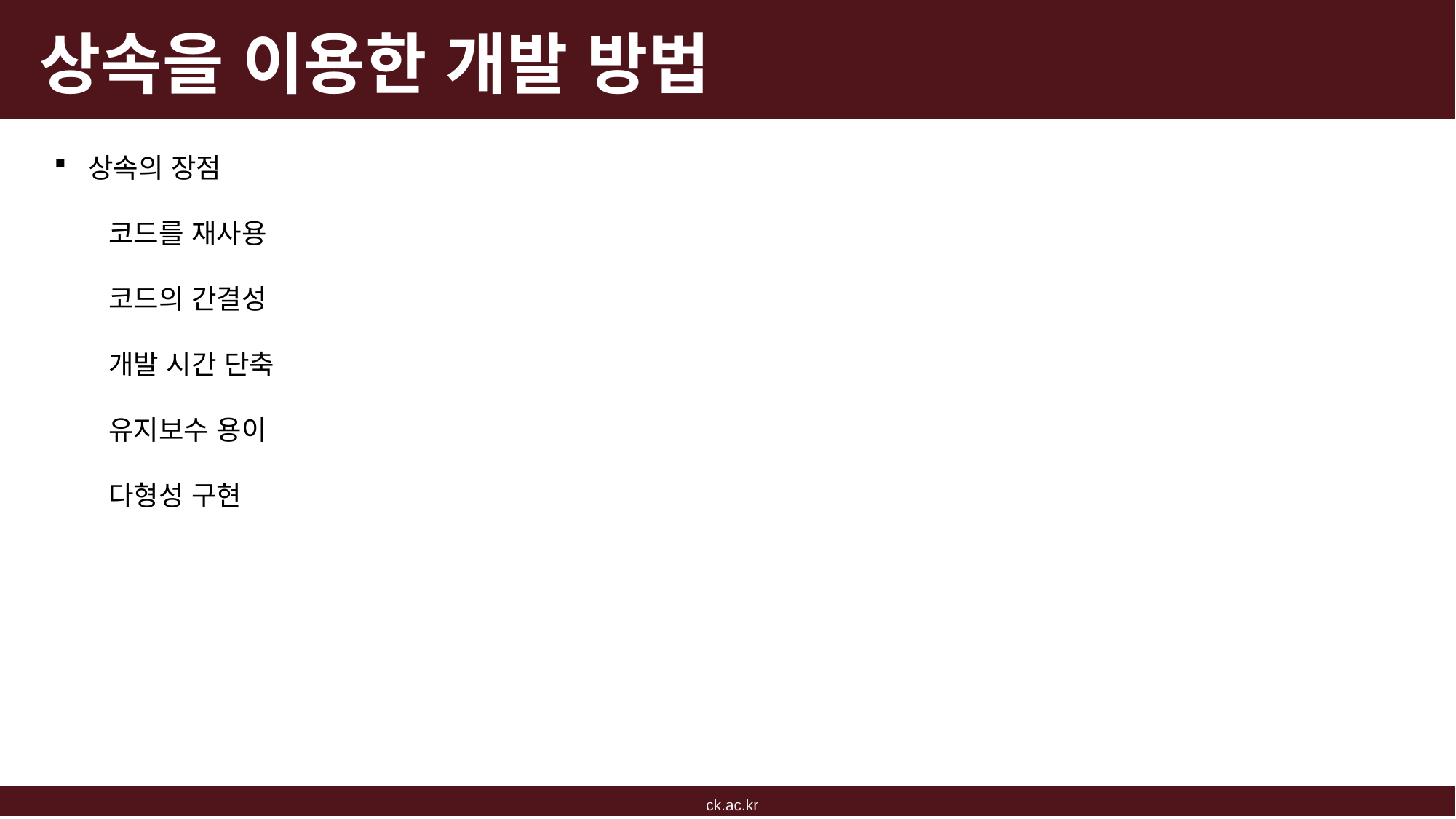

# 상속을 이용한 개발 방법
상속의 장점

코드를 재사용

코드의 간결성

개발 시간 단축

유지보수 용이

다형성 구현

ck.ac.kr